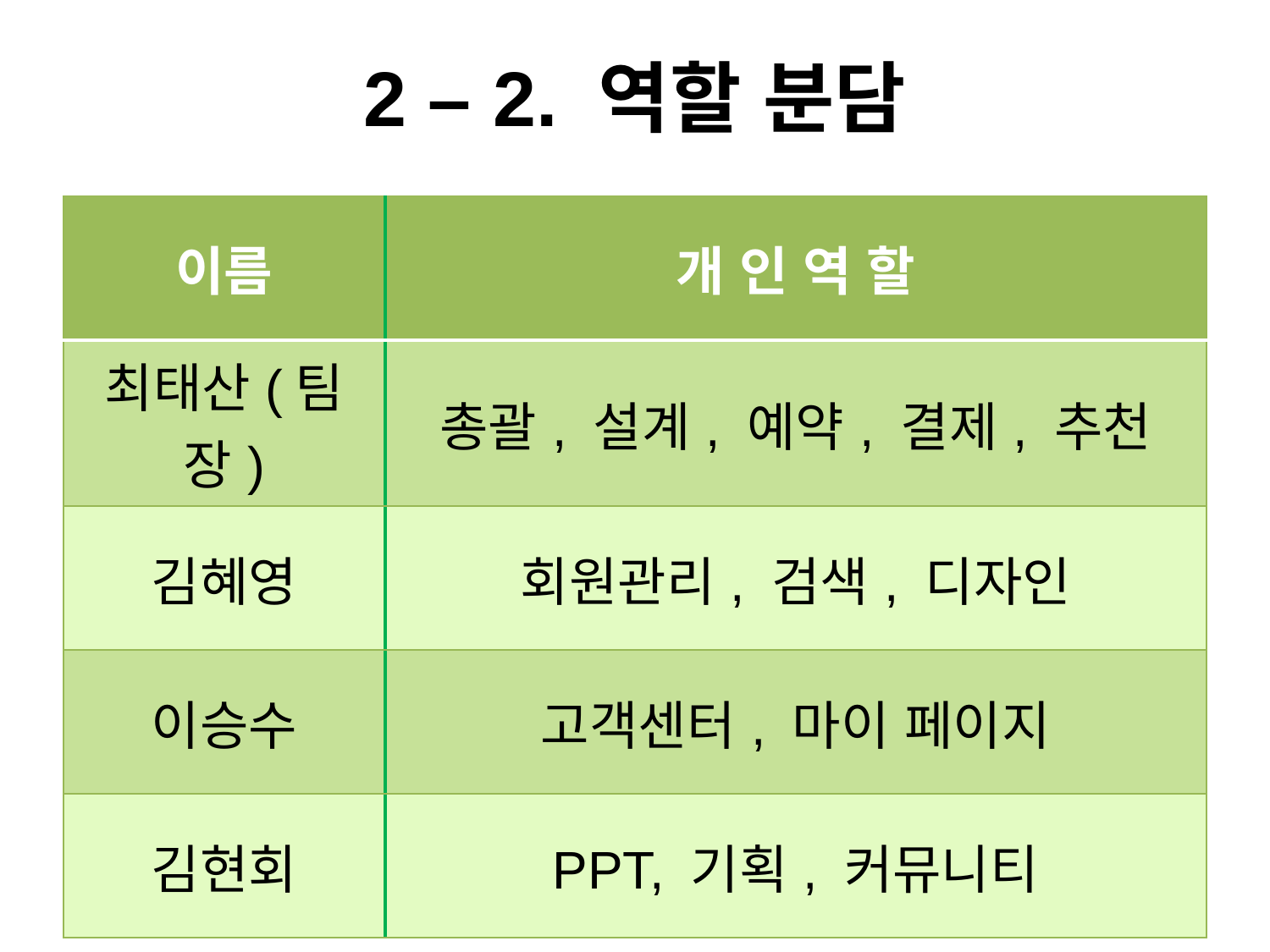

# 2 – 2. 역할 분담
| 이름 | 개 인 역 할 |
| --- | --- |
| 최태산(팀장) | 총괄, 설계, 예약, 결제, 추천 |
| 김혜영 | 회원관리, 검색, 디자인 |
| 이승수 | 고객센터, 마이 페이지 |
| 김현회 | PPT, 기획, 커뮤니티 |